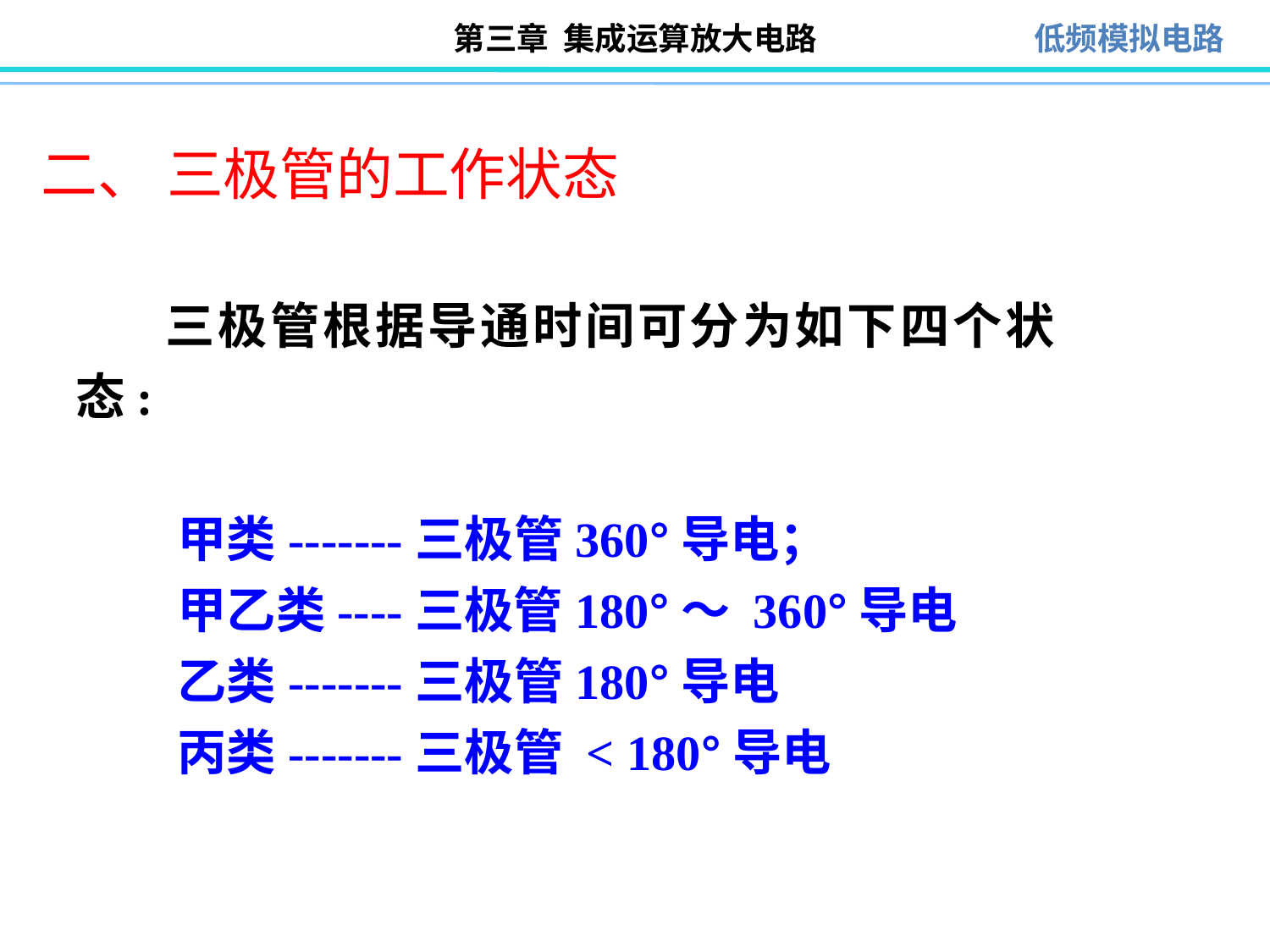

二、 三极管的工作状态

      三极管根据导通时间可分为如下四个状态:

        甲类-------三极管360°导电；
        甲乙类----三极管180°～ 360°导电
        乙类-------三极管180°导电
        丙类-------三极管 < 180°导电

72